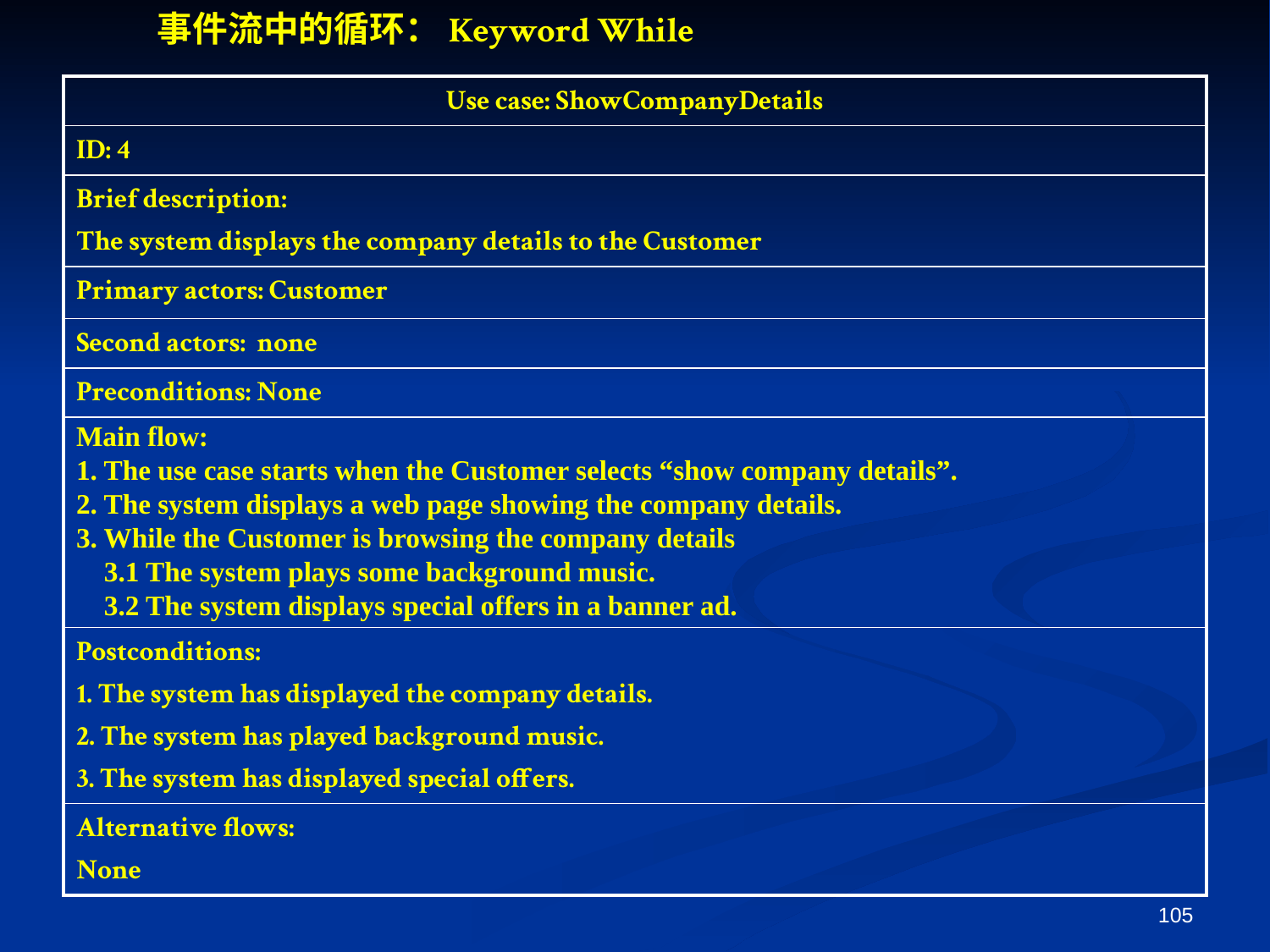

事件流中的循环：Keyword While
| Use case: ShowCompanyDetails |
| --- |
| ID: 4 |
| Brief description: The system displays the company details to the Customer |
| Primary actors: Customer |
| Second actors: none |
| Preconditions: None |
| Main flow: 1. The use case starts when the Customer selects “show company details”. 2. The system displays a web page showing the company details. 3. While the Customer is browsing the company details 3.1 The system plays some background music. 3.2 The system displays special offers in a banner ad. |
| Postconditions: 1. The system has displayed the company details. 2. The system has played background music. 3. The system has displayed special offers. |
| Alternative flows: None |
105